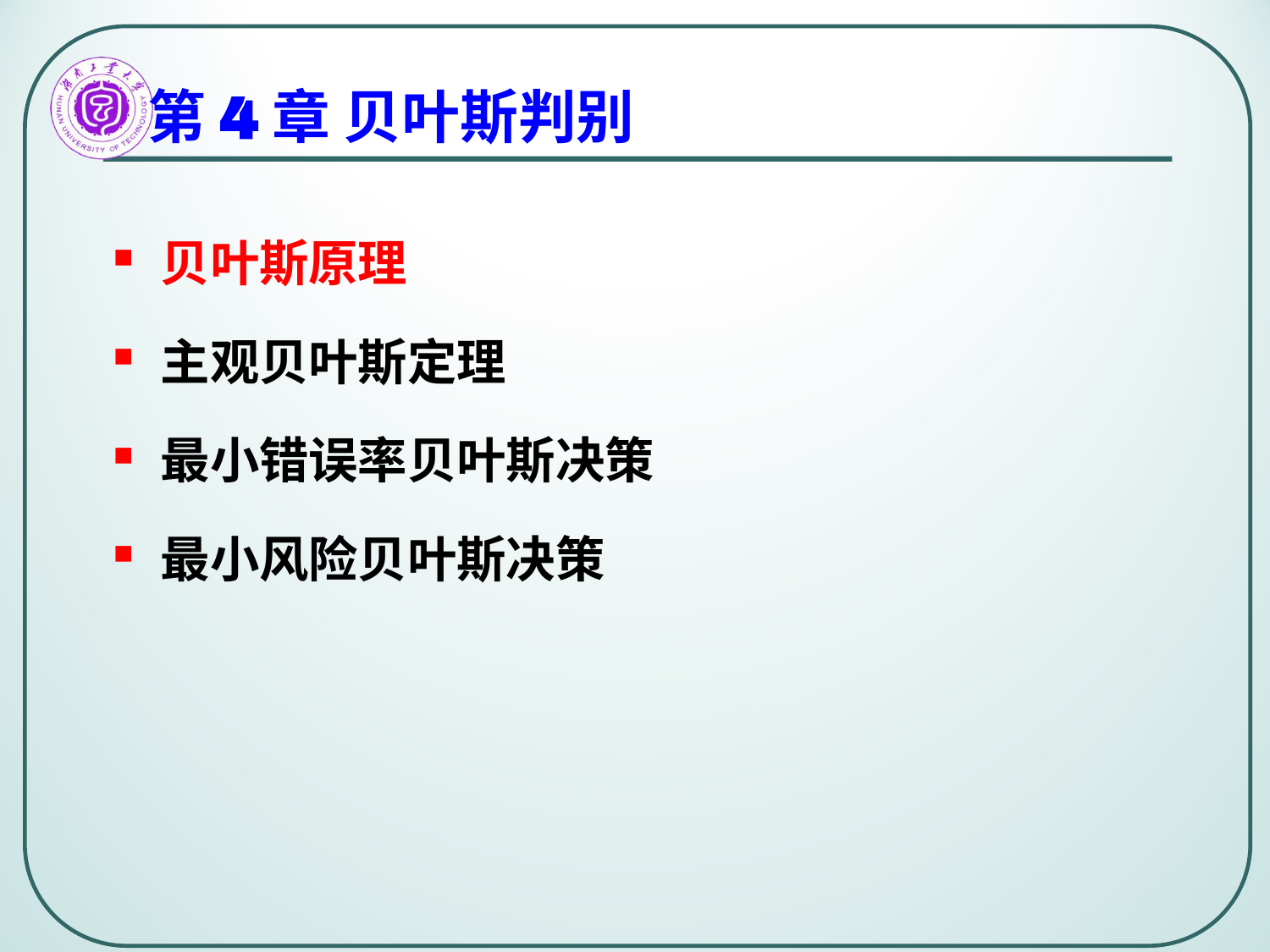

# 第4章 贝叶斯判别
贝叶斯原理
主观贝叶斯定理
最小错误率贝叶斯决策
最小风险贝叶斯决策